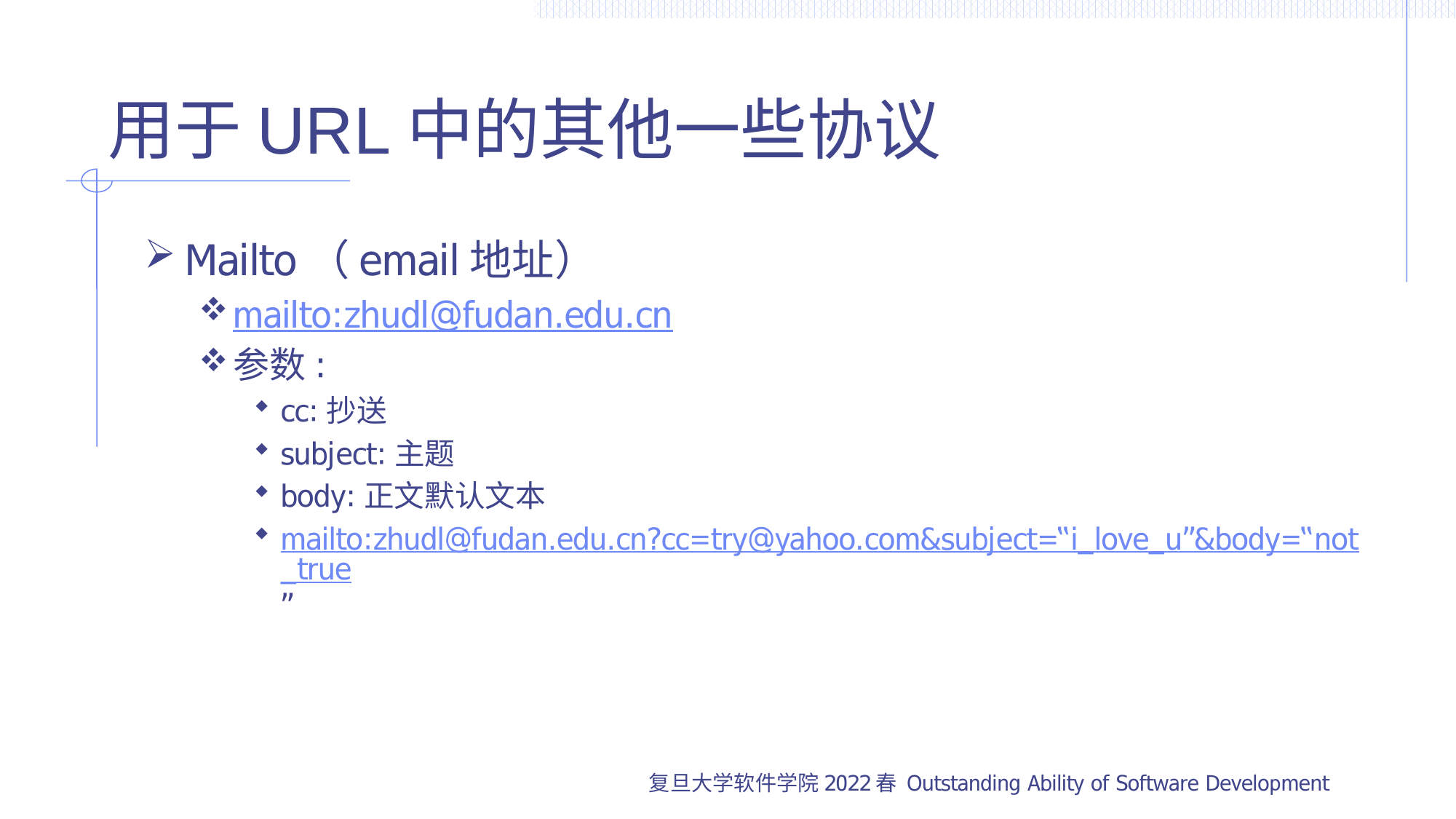

# 用于URL中的其他一些协议
Mailto（email地址）
mailto:zhudl@fudan.edu.cn
参数:
cc:抄送
subject:主题
body:正文默认文本
mailto:zhudl@fudan.edu.cn?cc=try@yahoo.com&subject=“i_love_u”&body=“not_true”